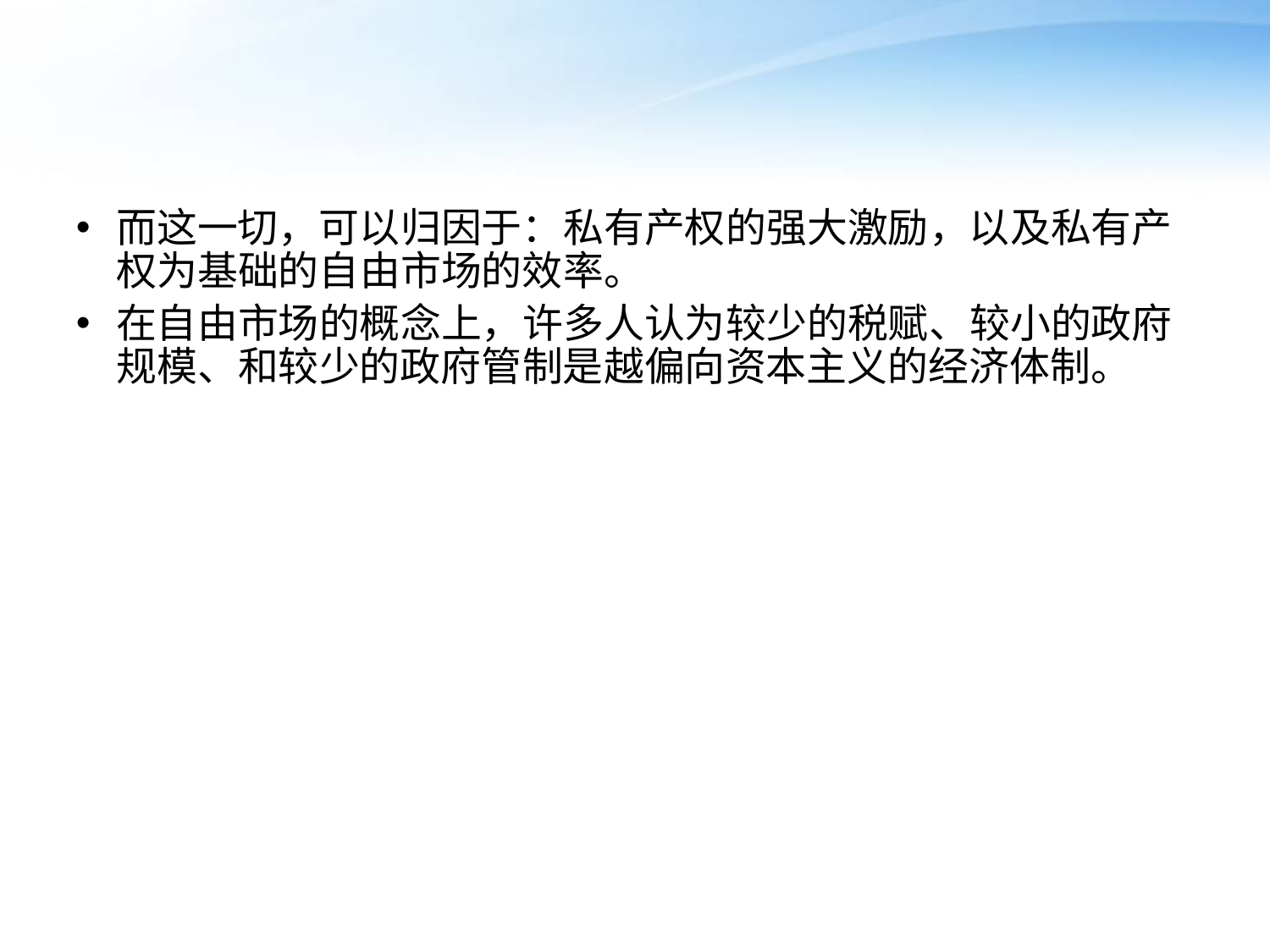

#
而这一切，可以归因于：私有产权的强大激励，以及私有产权为基础的自由市场的效率。
在自由市场的概念上，许多人认为较少的税赋、较小的政府规模、和较少的政府管制是越偏向资本主义的经济体制。